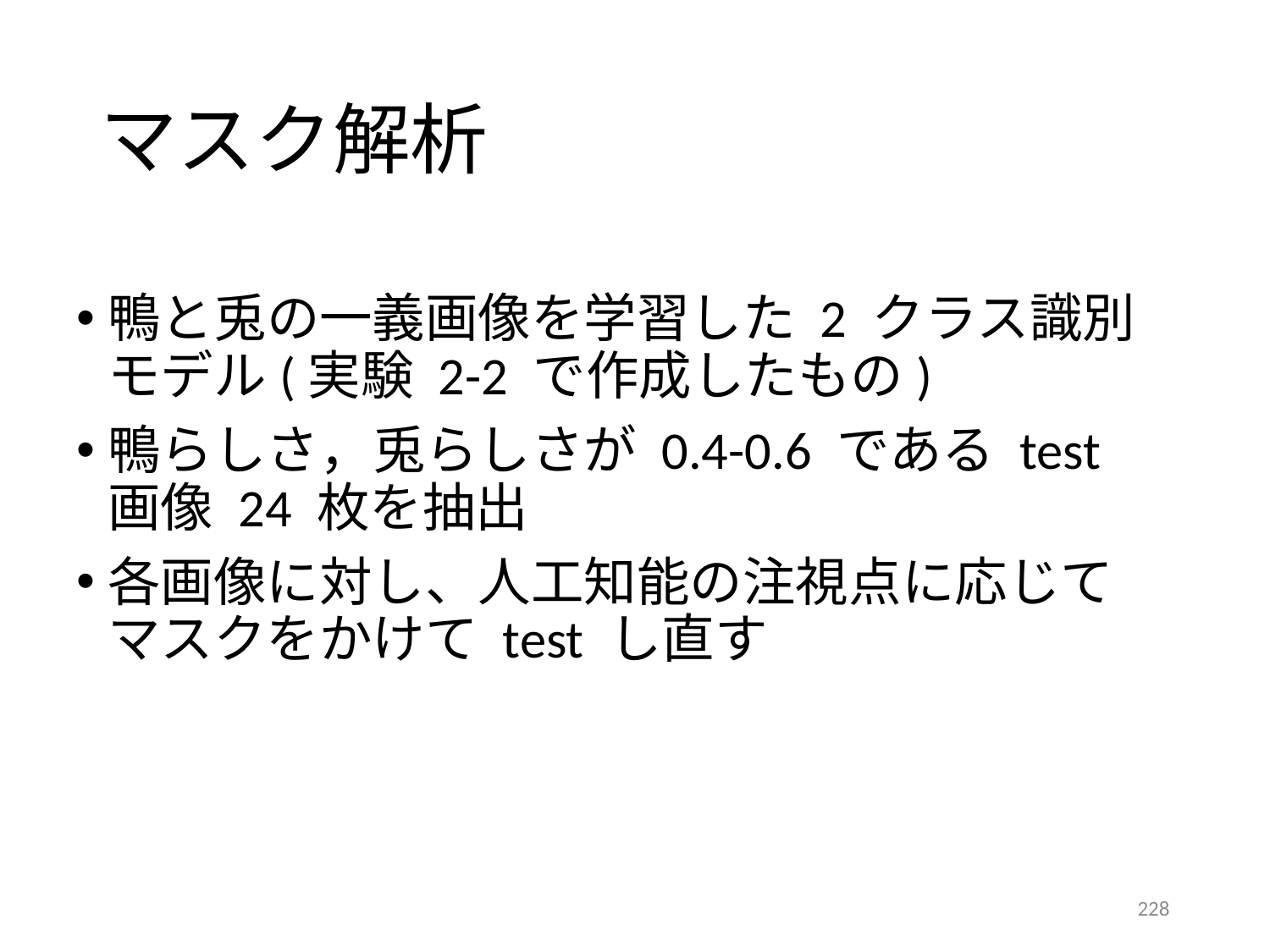

# マスク解析
鴨と兎の一義画像を学習した 2 クラス識別モデル(実験 2-2 で作成したもの)
鴨らしさ，兎らしさが 0.4-0.6 である test 画像 24 枚を抽出
各画像に対し、人工知能の注視点に応じてマスクをかけて test し直す

228